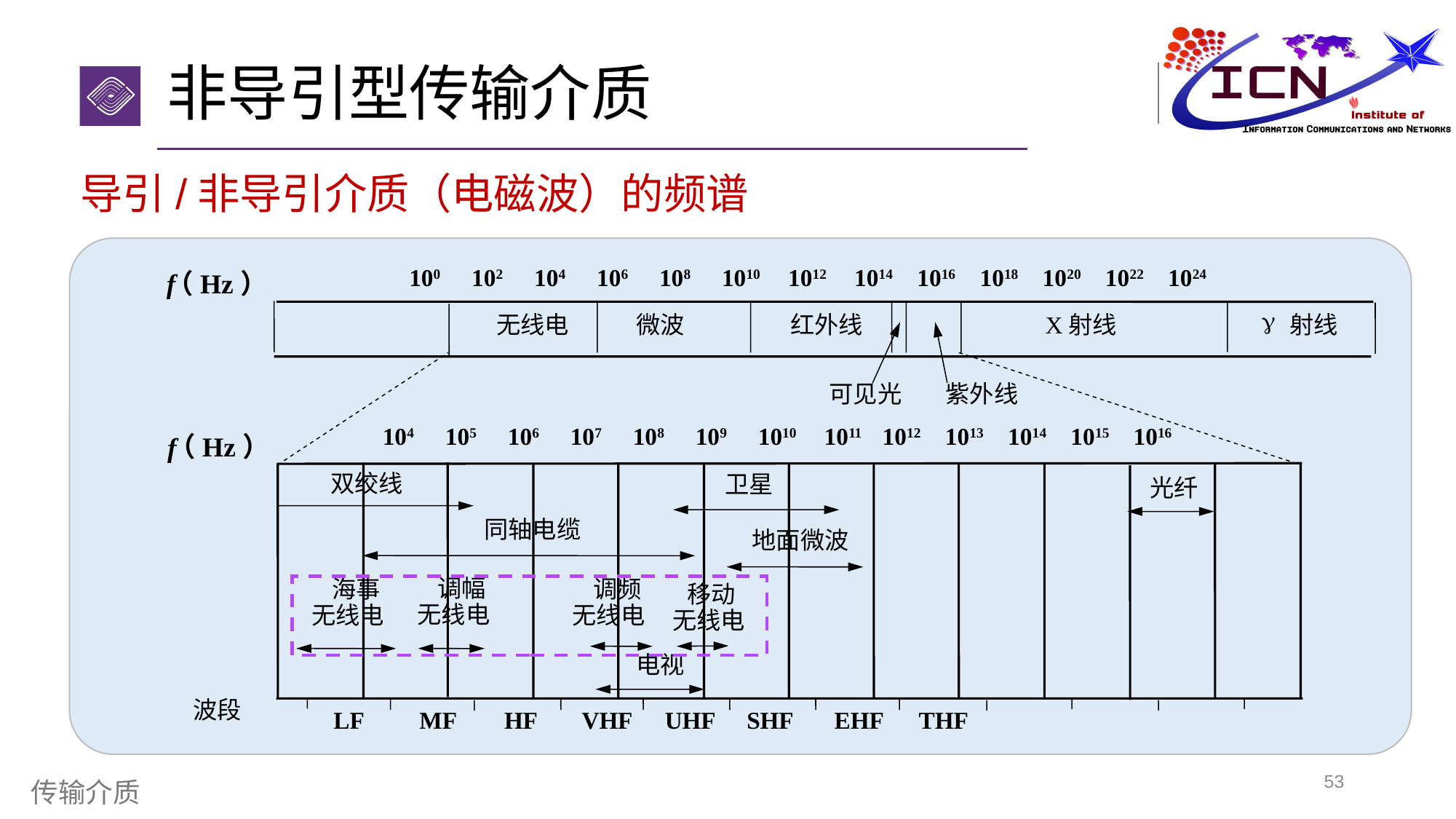

# 非导引型传输介质
导引/非导引介质（电磁波）的频谱

100         102         104         106         108         1010        1012        1014       1016       1018       1020       1022       1024
f
（Hz）
γ

无线电
微波
红外线
X射线
射线

可见光
紫外线
104         105         106         107         108         109         1010        1011      1012       1013       1014       1015       1016
 （Hz）
f

双绞线

卫星

光纤

同轴电缆

地面微波

  调幅
无线电
  海事
无线电
  调频
无线电

移动
无线电
电视

波段

LF

MF
HF

VHF

UHF
SHF

EHF

THF

53
传输介质